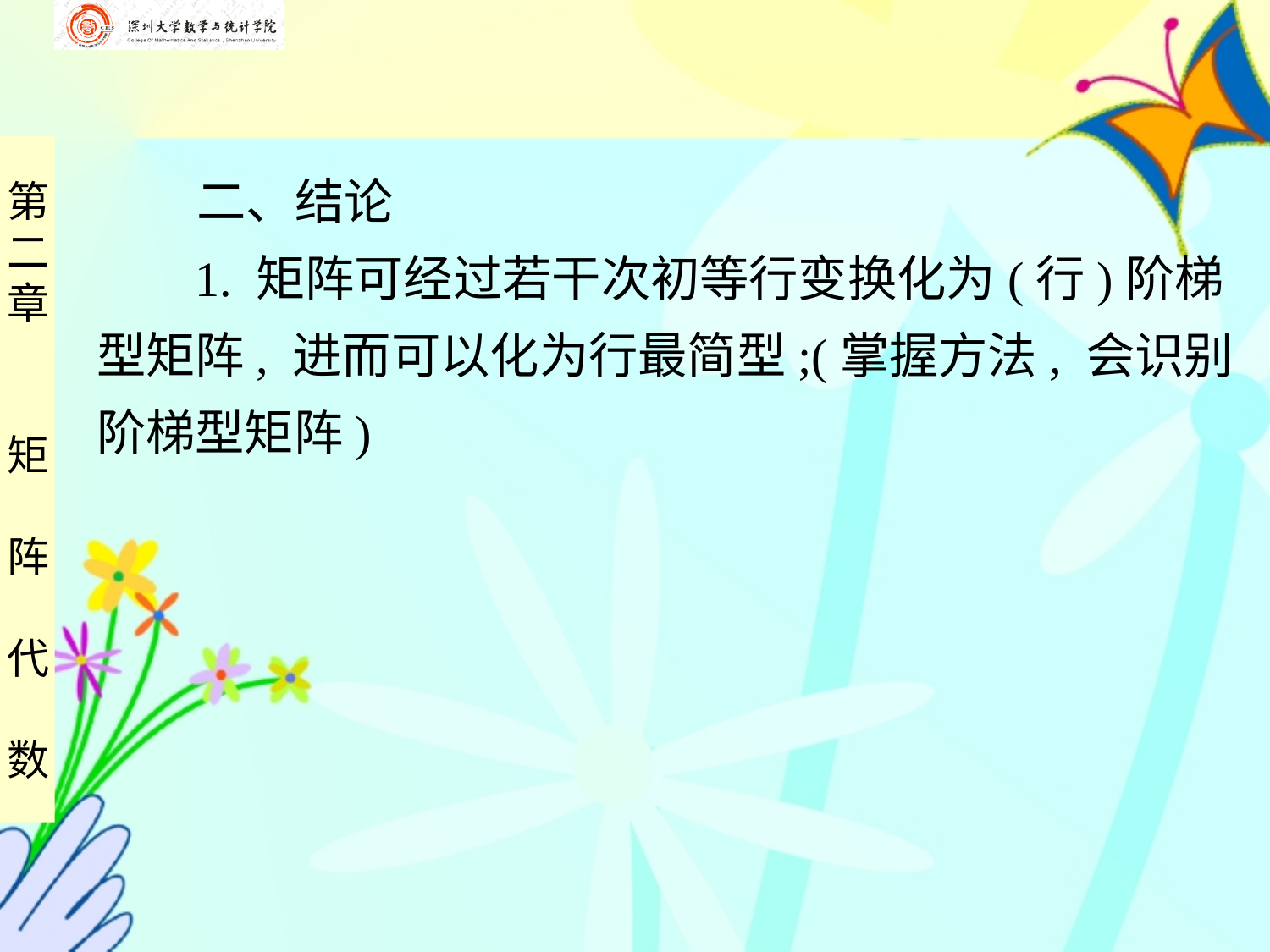

二、结论
        1. 矩阵可经过若干次初等行变换化为(行)阶梯
型矩阵, 进而可以化为行最简型;(掌握方法, 会识别
阶梯型矩阵)